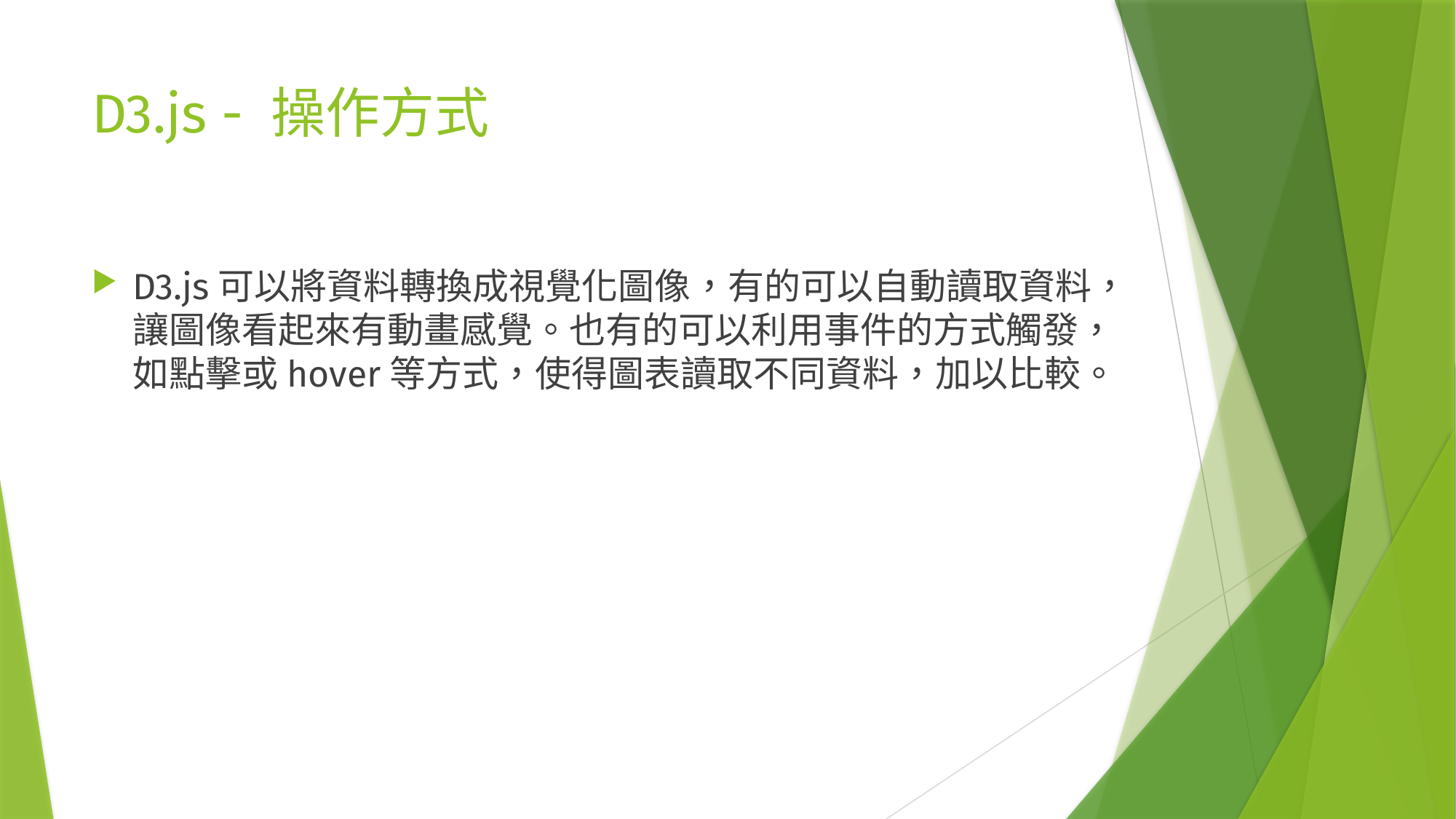

# D3.js - 操作方式
D3.js可以將資料轉換成視覺化圖像，有的可以自動讀取資料，讓圖像看起來有動畫感覺。也有的可以利用事件的方式觸發，如點擊或hover等方式，使得圖表讀取不同資料，加以比較。